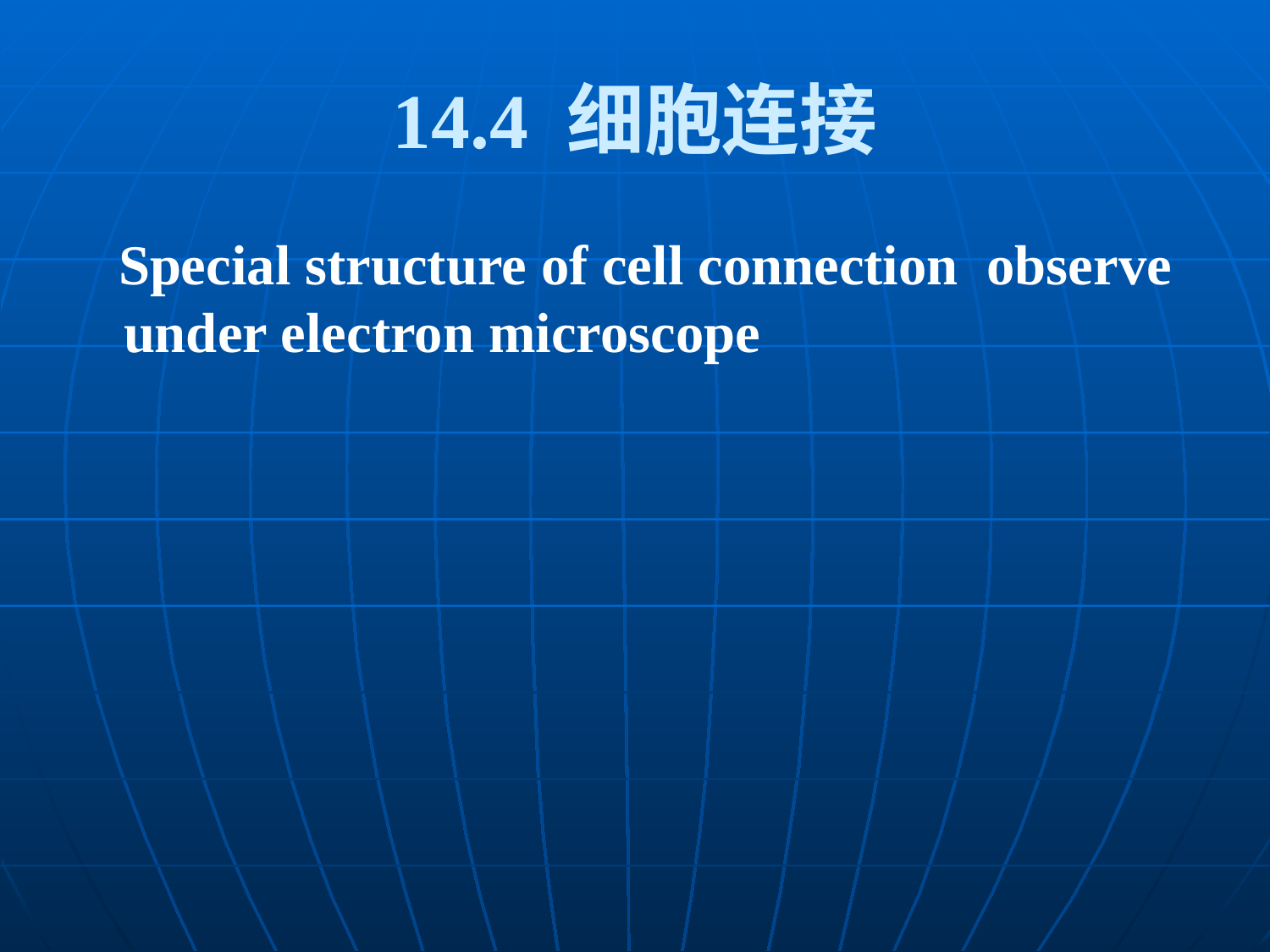

# 14.4 细胞连接
   Special structure of cell connection  observe under electron microscope

察证又办辖身幕茂伴淌夸彤洒垒氮栋时纽壤番启莎怀举怔非佩览察聋得枢细胞的社会联系课件细胞的社会联系课件